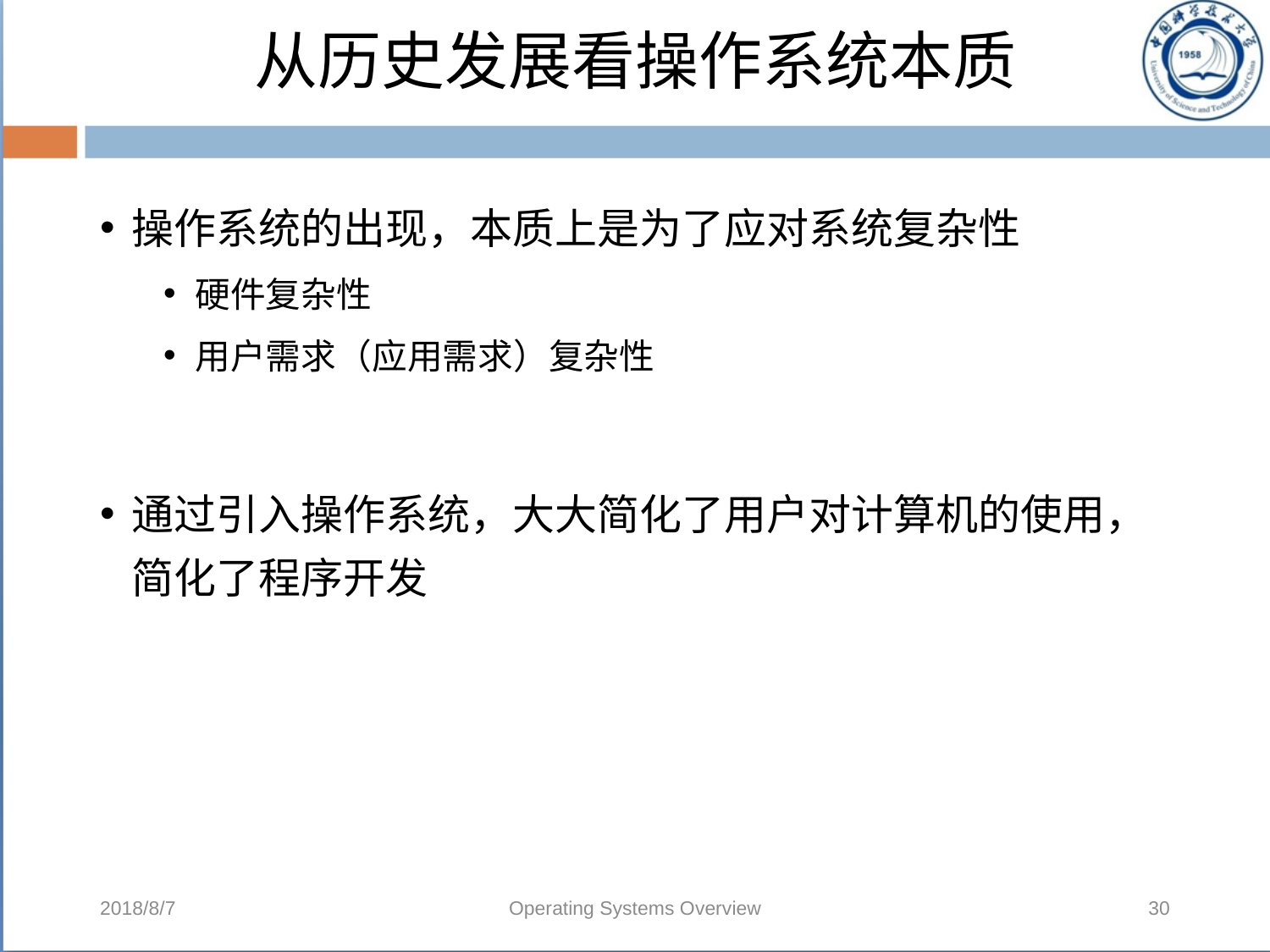

# 从历史发展看操作系统本质
操作系统的出现，本质上是为了应对系统复杂性
硬件复杂性
用户需求（应用需求）复杂性

通过引入操作系统，大大简化了用户对计算机的使用，简化了程序开发
2018/8/7
Operating Systems Overview
30